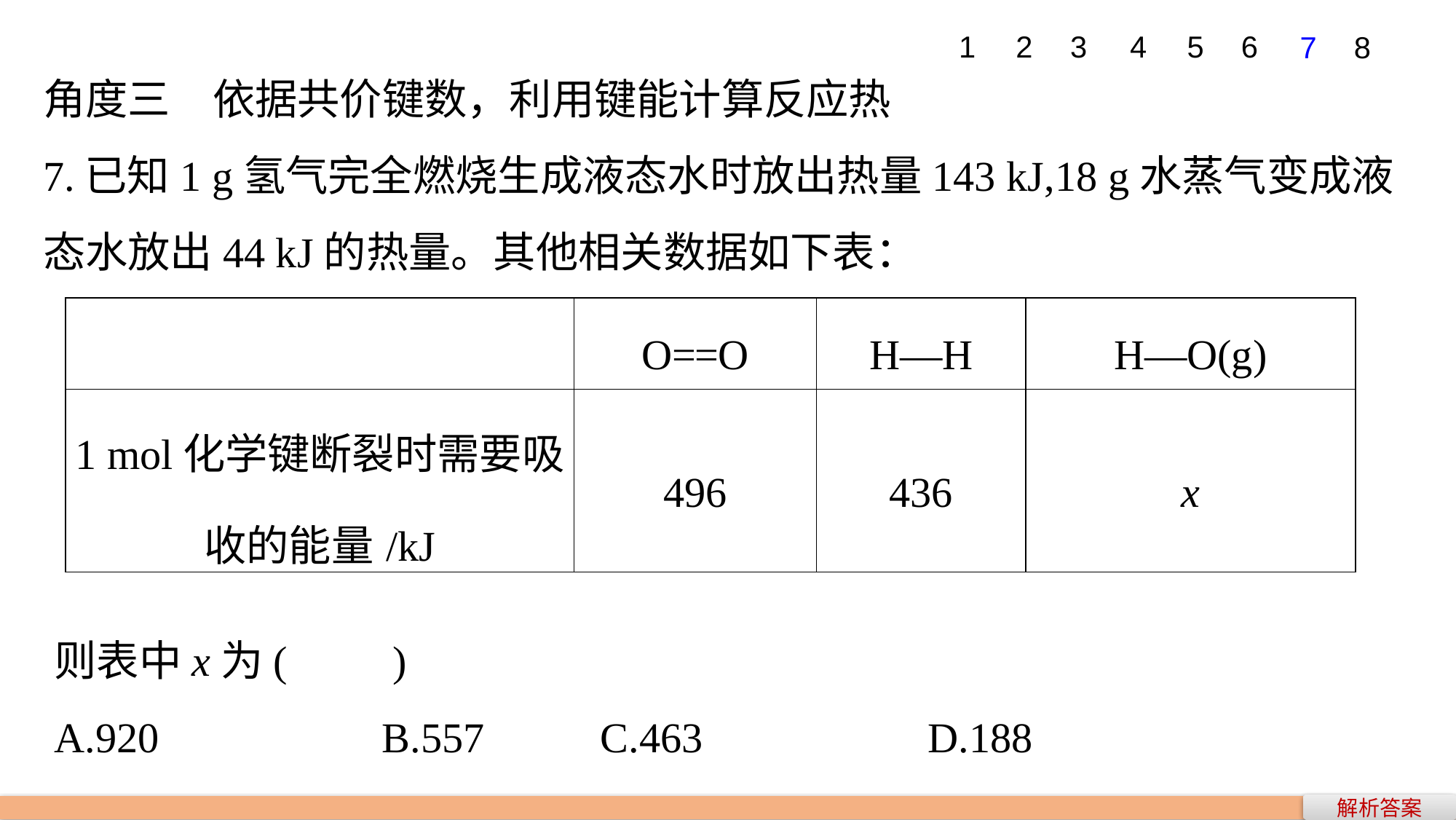

1
2
3
4
5
6
7
8
角度三　依据共价键数，利用键能计算反应热
7.已知1 g氢气完全燃烧生成液态水时放出热量143 kJ,18 g水蒸气变成液态水放出44 kJ的热量。其他相关数据如下表：
|  | O==O | H—H | H—O(g) |
| --- | --- | --- | --- |
| 1 mol化学键断裂时需要吸收的能量/kJ | 496 | 436 | x |
则表中x为(　　)
A.920  		B.557		C.463  		D.188
解析答案